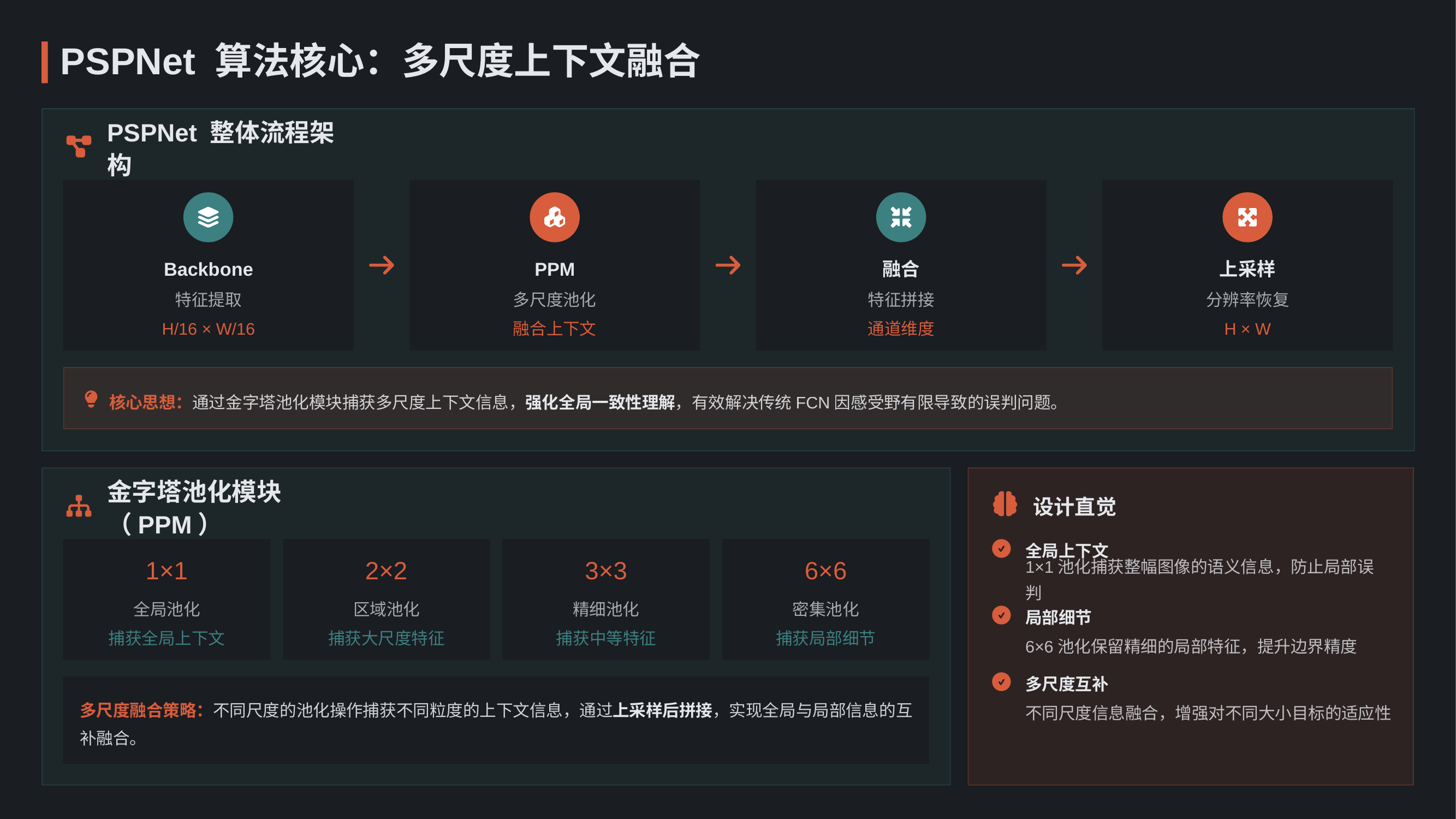

PSPNet 算法核心：多尺度上下文融合

PSPNet 整体流程架构

Backbone
PPM
融合
上采样

特征提取
多尺度池化
特征拼接
分辨率恢复
H/16 × W/16
融合上下文
通道维度
H × W

核心思想：通过金字塔池化模块捕获多尺度上下文信息，强化全局一致性理解，有效解决传统FCN因感受野有限导致的误判问题。

金字塔池化模块（PPM）
设计直觉

全局上下文

1×1
2×2
3×3
6×6
1×1池化捕获整幅图像的语义信息，防止局部误判
全局池化
区域池化
精细池化
密集池化
局部细节

捕获全局上下文
捕获大尺度特征
捕获中等特征
捕获局部细节
6×6池化保留精细的局部特征，提升边界精度
多尺度互补

多尺度融合策略：不同尺度的池化操作捕获不同粒度的上下文信息，通过上采样后拼接，实现全局与局部信息的互补融合。
不同尺度信息融合，增强对不同大小目标的适应性